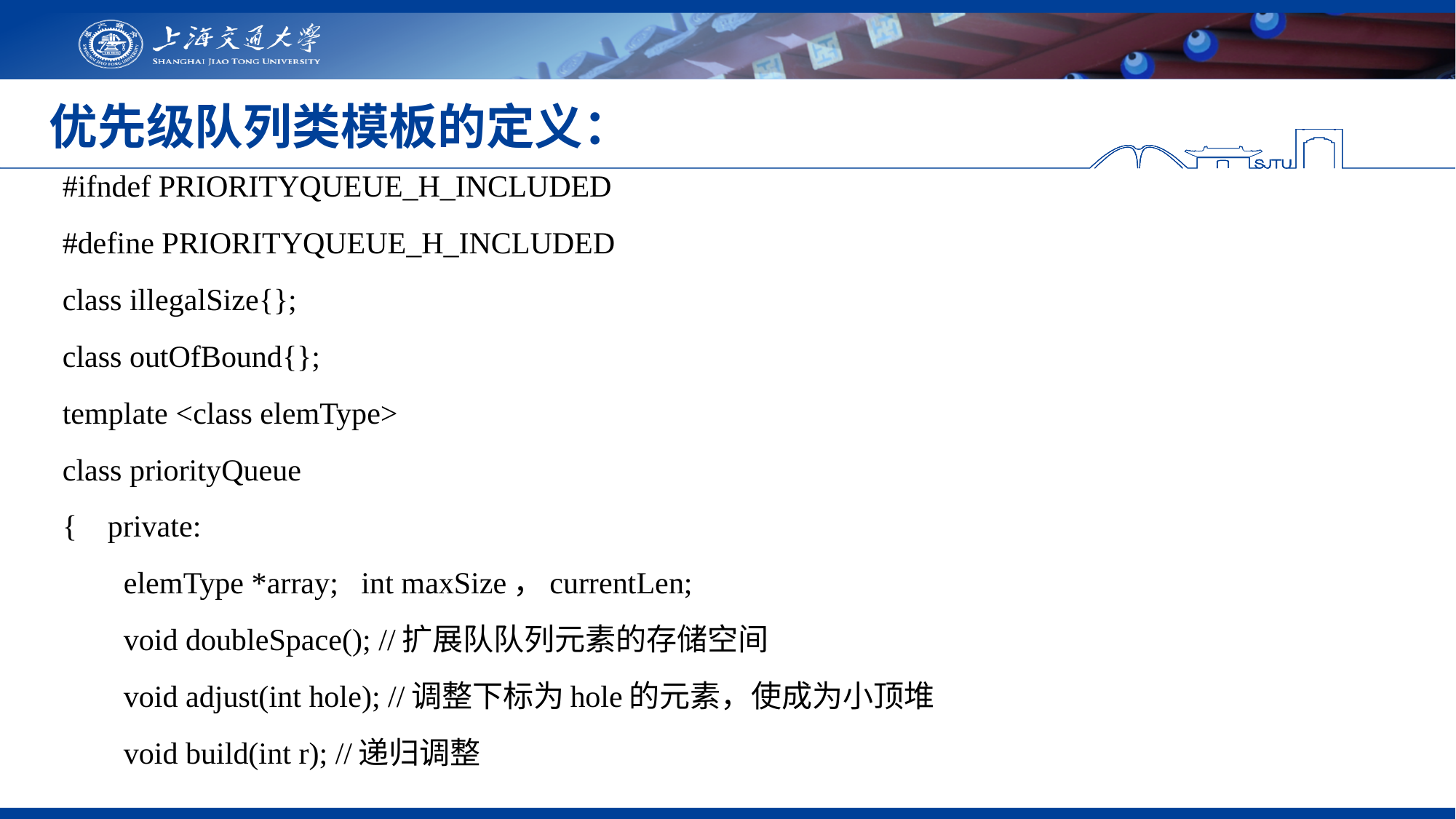

# 优先级队列类模板的定义：
#ifndef PRIORITYQUEUE_H_INCLUDED
#define PRIORITYQUEUE_H_INCLUDED
class illegalSize{};
class outOfBound{};
template <class elemType>
class priorityQueue
{    private:
        elemType *array;   int maxSize，currentLen;
        void doubleSpace(); //扩展队队列元素的存储空间
        void adjust(int hole); //调整下标为hole的元素，使成为小顶堆
        void build(int r); //递归调整